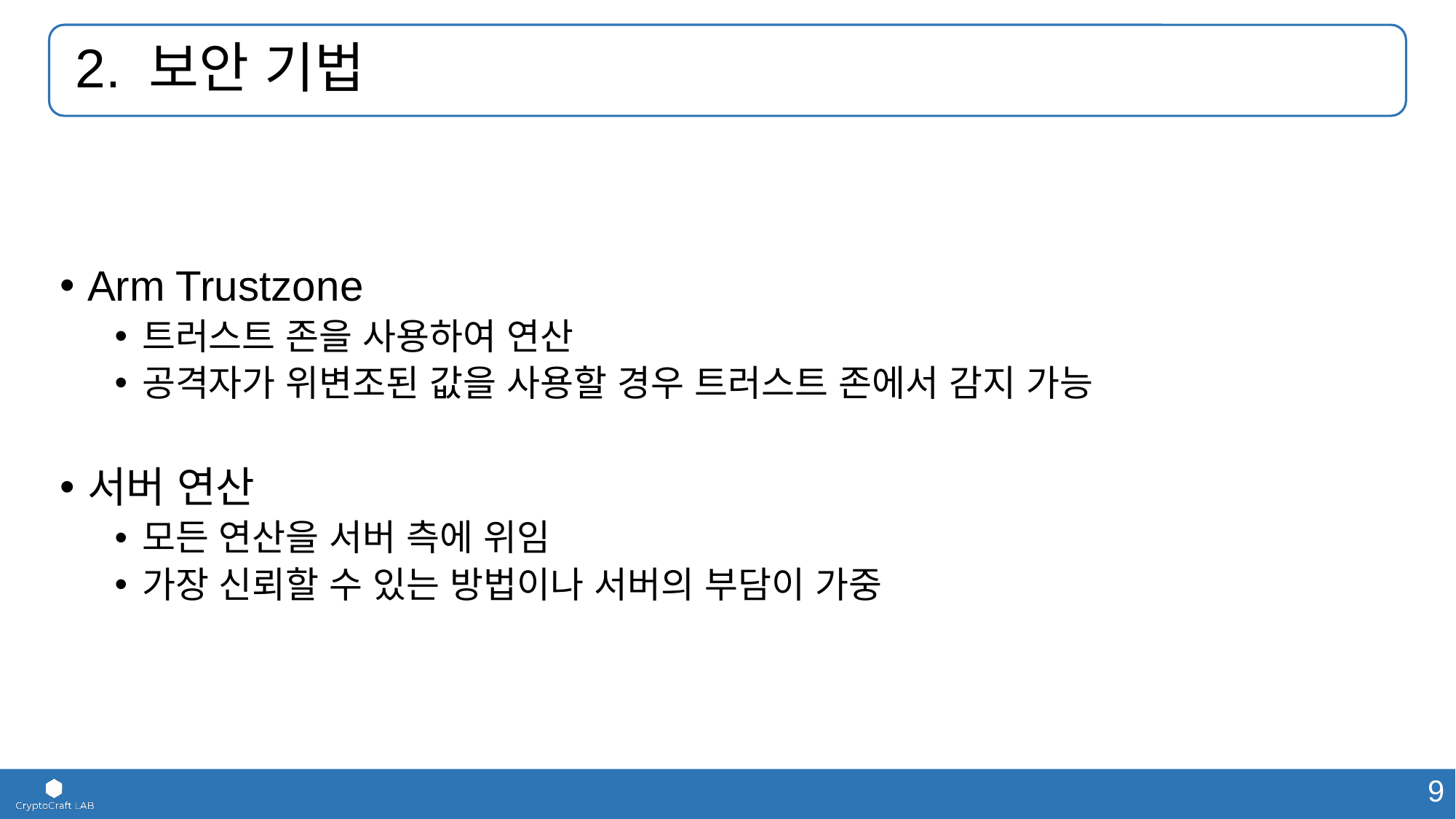

# 2. 보안 기법
Arm Trustzone
트러스트 존을 사용하여 연산
공격자가 위변조된 값을 사용할 경우 트러스트 존에서 감지 가능

서버 연산
모든 연산을 서버 측에 위임
가장 신뢰할 수 있는 방법이나 서버의 부담이 가중